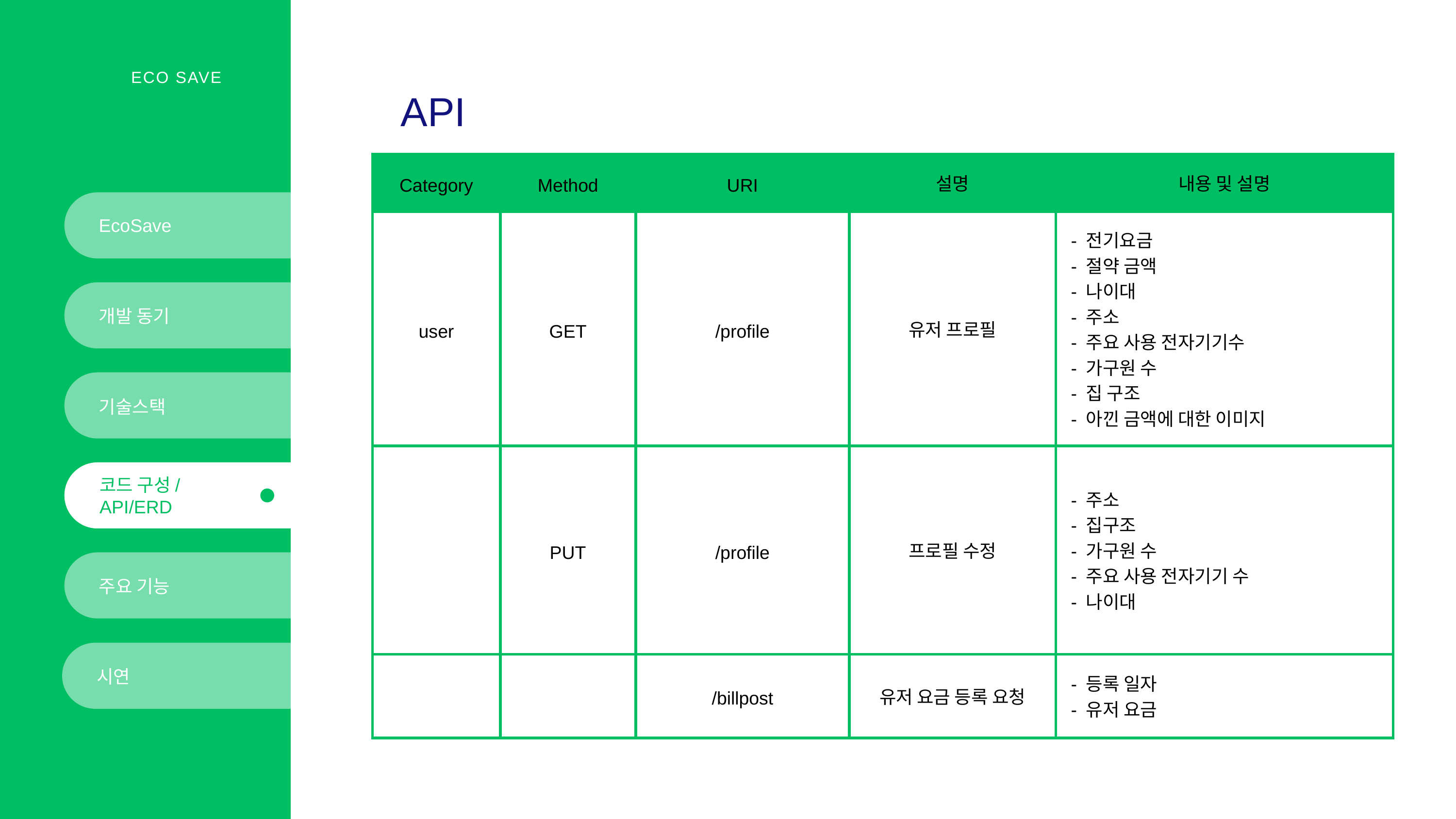

ECO SAVE
API
| Category | Method | URI | 설명 | 내용 및 설명 |
| --- | --- | --- | --- | --- |
| user | GET | /profile | 유저 프로필 | - 전기요금 - 절약 금액 - 나이대 - 주소 - 주요 사용 전자기기수 - 가구원 수 - 집 구조 - 아낀 금액에 대한 이미지 |
|  | PUT | /profile | 프로필 수정 | - 주소 - 집구조 - 가구원 수 - 주요 사용 전자기기 수 - 나이대 |
|  |  | /billpost | 유저 요금 등록 요청 | - 등록 일자 - 유저 요금 |

EcoSave

개발 동기

기술스택

코드 구성/
API/ERD

주요 기능

시연